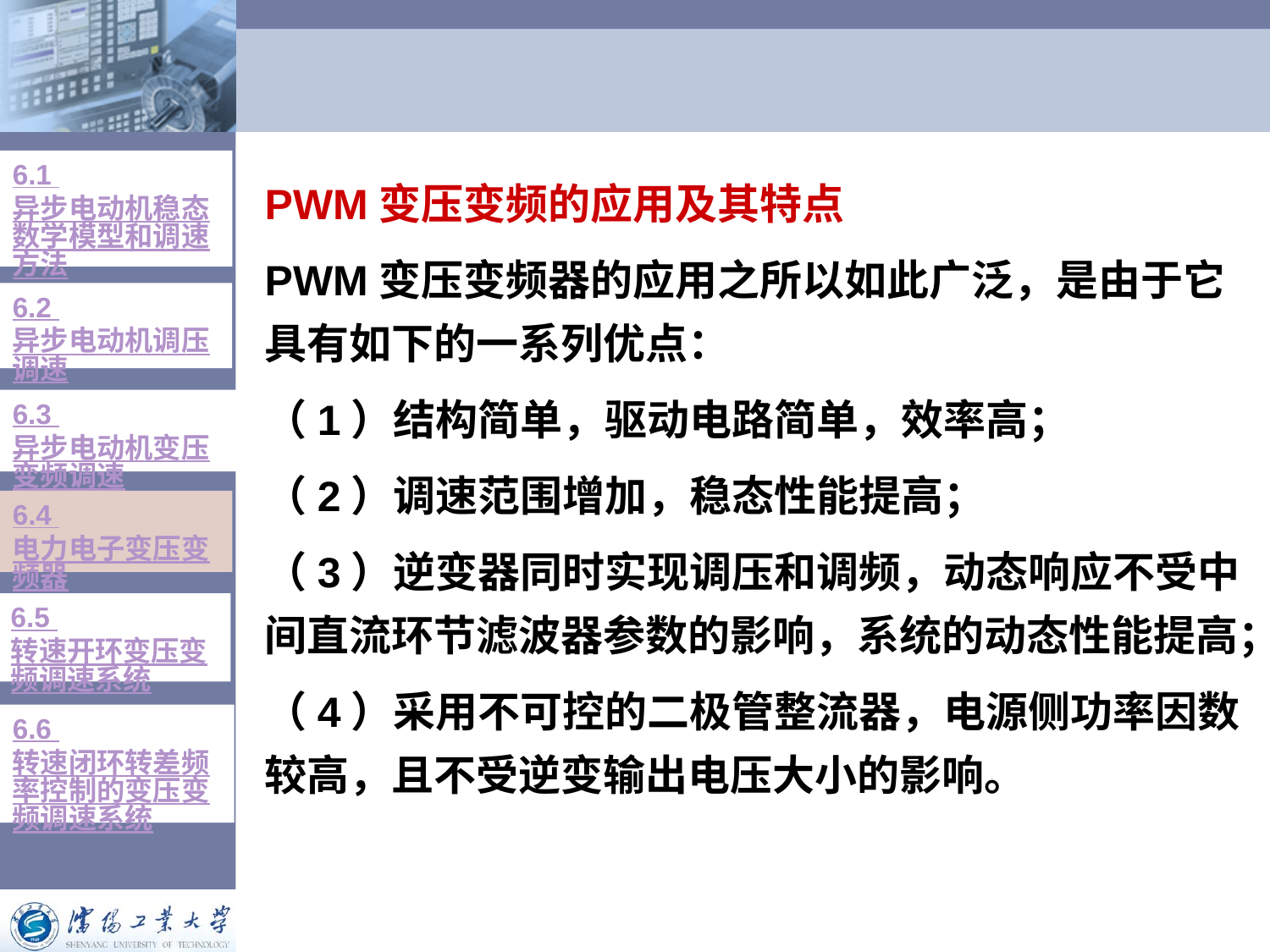

#
6.1 异步电动机稳态数学模型和调速方法
PWM变压变频的应用及其特点
PWM变压变频器的应用之所以如此广泛，是由于它具有如下的一系列优点：
（1）结构简单，驱动电路简单，效率高；
（2）调速范围增加，稳态性能提高；
（3）逆变器同时实现调压和调频，动态响应不受中间直流环节滤波器参数的影响，系统的动态性能提高；
（4）采用不可控的二极管整流器，电源侧功率因数较高，且不受逆变输出电压大小的影响。
6.2 异步电动机调压调速
6.3 异步电动机变压变频调速
6.4 电力电子变压变频器
6.5 转速开环变压变频调速系统

6.6 转速闭环转差频率控制的变压变频调速系统